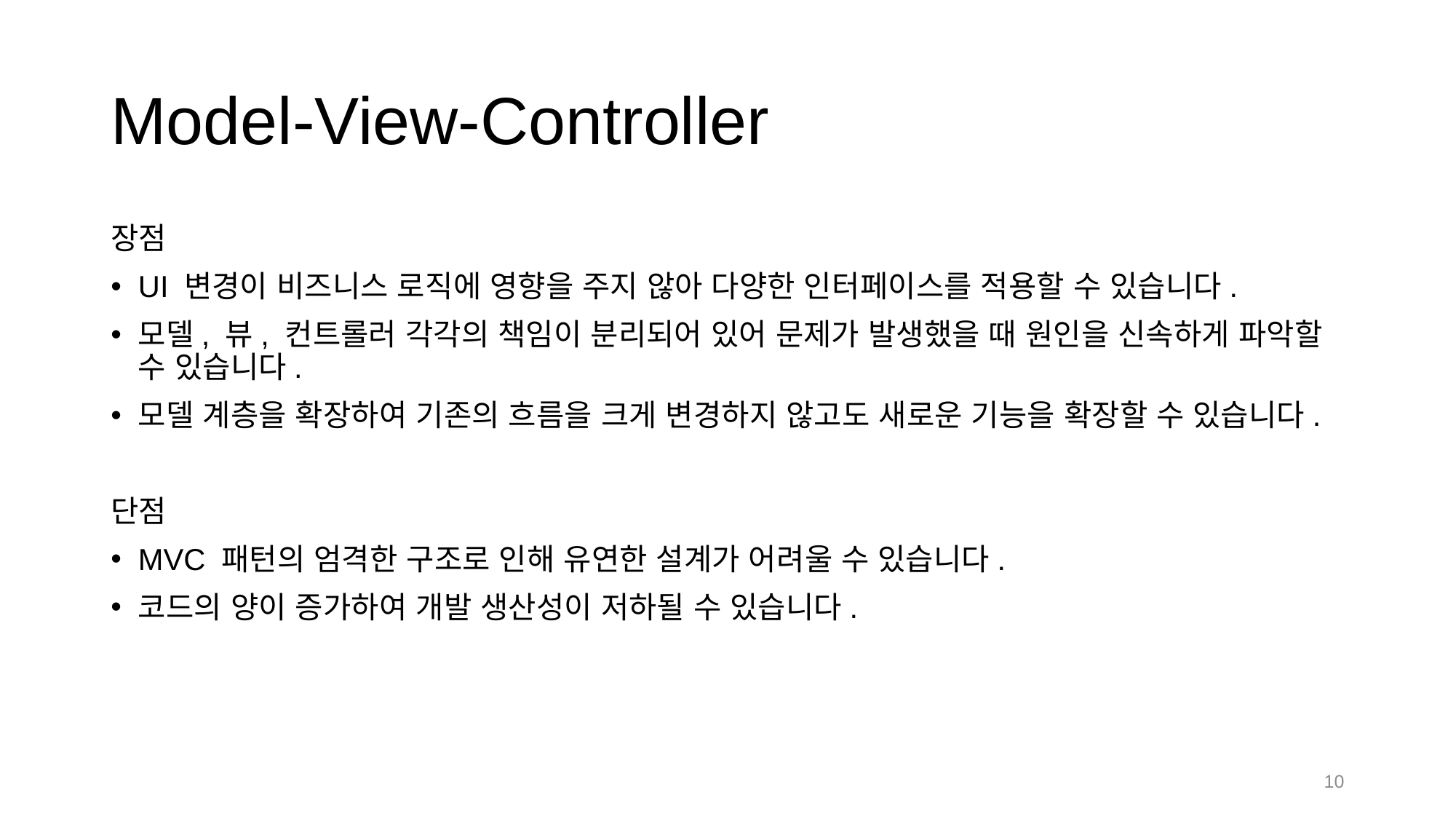

# Model-View-Controller
장점
UI 변경이 비즈니스 로직에 영향을 주지 않아 다양한 인터페이스를 적용할 수 있습니다.
모델, 뷰, 컨트롤러 각각의 책임이 분리되어 있어 문제가 발생했을 때 원인을 신속하게 파악할 수 있습니다.
모델 계층을 확장하여 기존의 흐름을 크게 변경하지 않고도 새로운 기능을 확장할 수 있습니다.

단점
MVC 패턴의 엄격한 구조로 인해 유연한 설계가 어려울 수 있습니다.
코드의 양이 증가하여 개발 생산성이 저하될 수 있습니다.
10